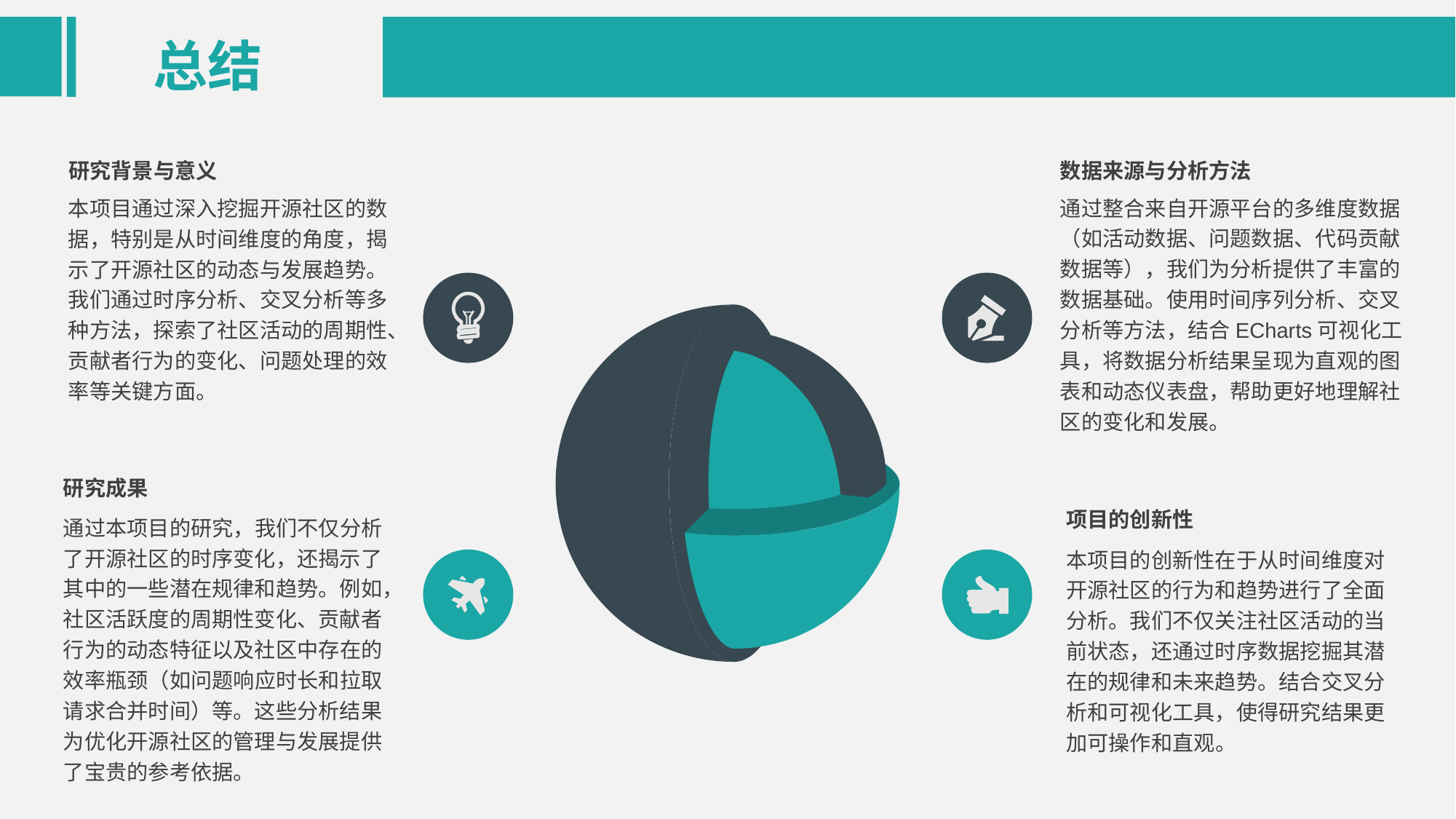

总结
数据来源与分析方法
通过整合来自开源平台的多维度数据（如活动数据、问题数据、代码贡献数据等），我们为分析提供了丰富的数据基础。使用时间序列分析、交叉分析等方法，结合ECharts可视化工具，将数据分析结果呈现为直观的图表和动态仪表盘，帮助更好地理解社区的变化和发展。
研究背景与意义
本项目通过深入挖掘开源社区的数据，特别是从时间维度的角度，揭示了开源社区的动态与发展趋势。我们通过时序分析、交叉分析等多种方法，探索了社区活动的周期性、贡献者行为的变化、问题处理的效率等关键方面。

研究成果
通过本项目的研究，我们不仅分析了开源社区的时序变化，还揭示了其中的一些潜在规律和趋势。例如，社区活跃度的周期性变化、贡献者行为的动态特征以及社区中存在的效率瓶颈（如问题响应时长和拉取请求合并时间）等。这些分析结果为优化开源社区的管理与发展提供了宝贵的参考依据。
项目的创新性
本项目的创新性在于从时间维度对开源社区的行为和趋势进行了全面分析。我们不仅关注社区活动的当前状态，还通过时序数据挖掘其潜在的规律和未来趋势。结合交叉分析和可视化工具，使得研究结果更加可操作和直观。